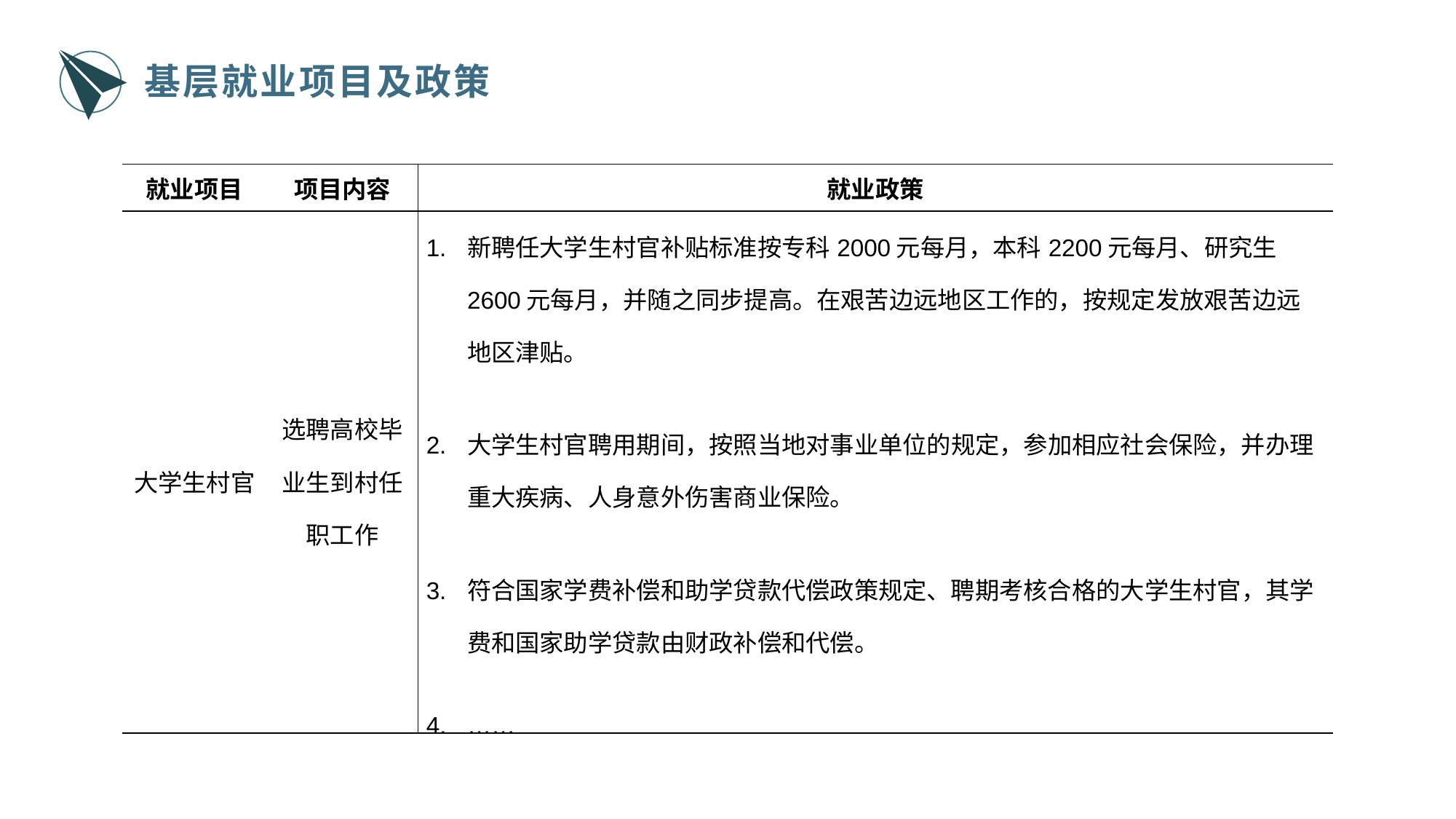

基层就业项目及政策
| 就业项目 | 项目内容 | 就业政策 |
| --- | --- | --- |
| 大学生村官 | 选聘高校毕业生到村任职工作 | 新聘任大学生村官补贴标准按专科2000元每月，本科2200元每月、研究生2600元每月，并随之同步提高。在艰苦边远地区工作的，按规定发放艰苦边远地区津贴。 大学生村官聘用期间，按照当地对事业单位的规定，参加相应社会保险，并办理重大疾病、人身意外伤害商业保险。 符合国家学费补偿和助学贷款代偿政策规定、聘期考核合格的大学生村官，其学费和国家助学贷款由财政补偿和代偿。 …… |